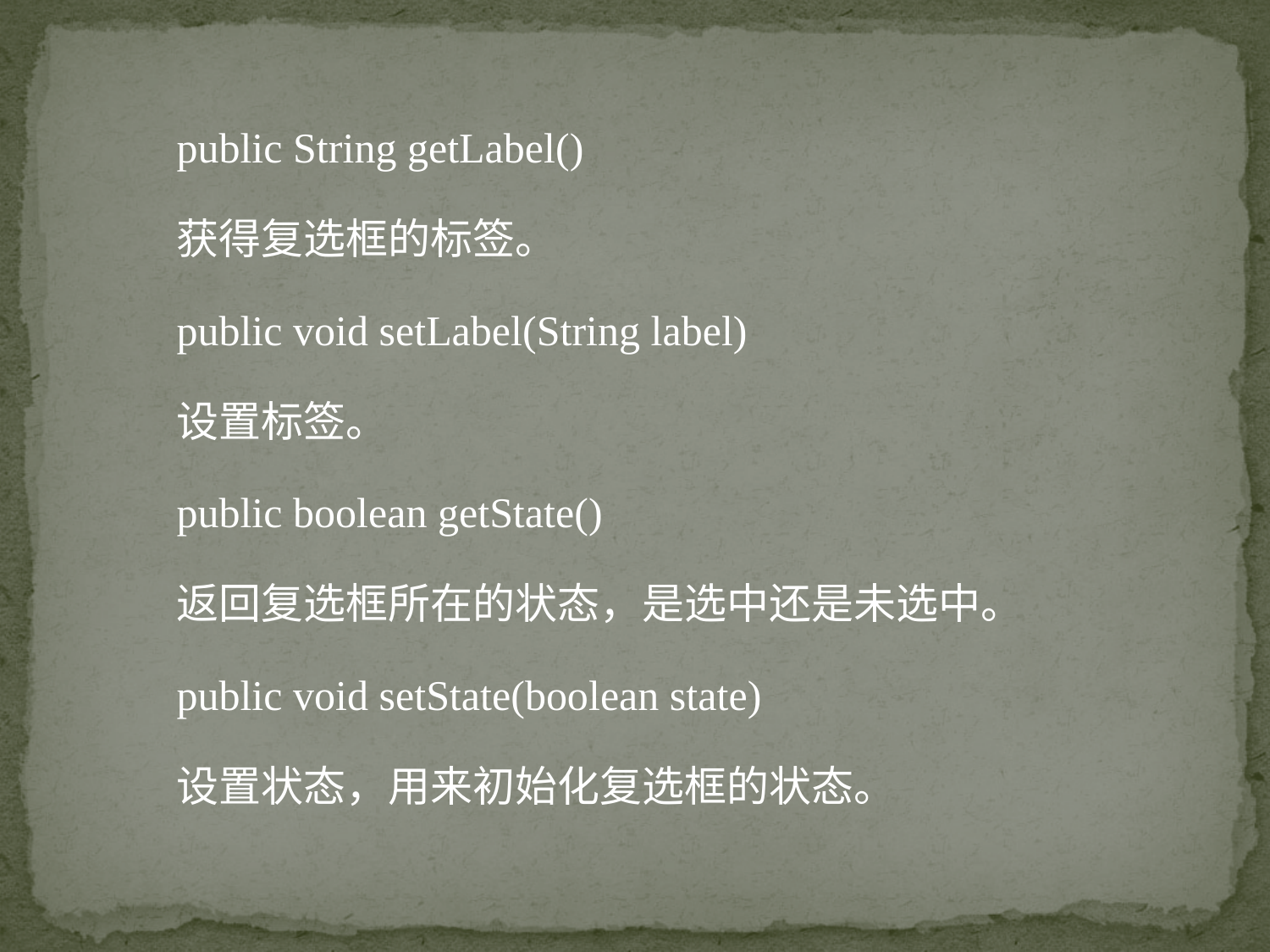

public String getLabel()
获得复选框的标签。
public void setLabel(String label)
设置标签。
public boolean getState()
返回复选框所在的状态，是选中还是未选中。
public void setState(boolean state)
设置状态，用来初始化复选框的状态。